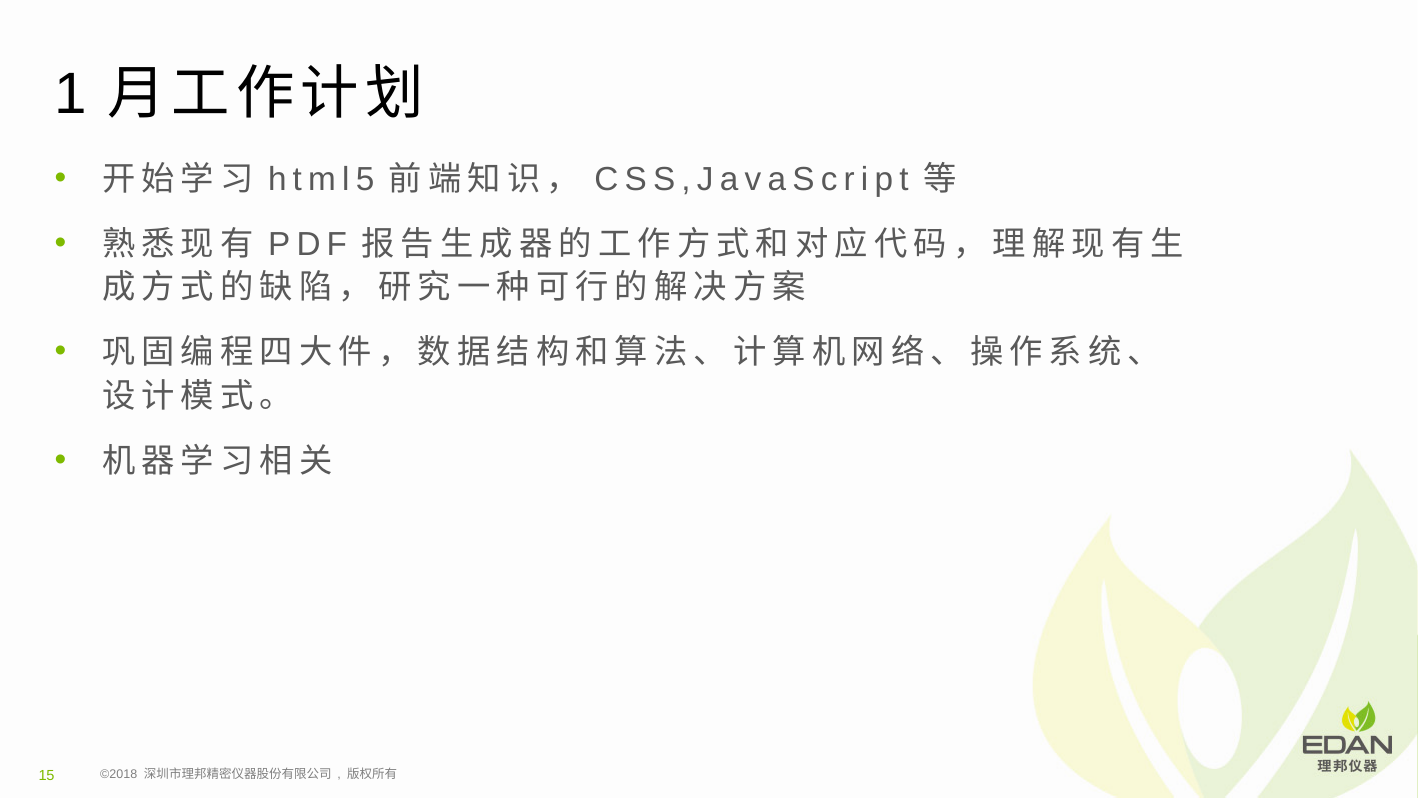

# 1月工作计划
开始学习html5前端知识，CSS,JavaScript等
熟悉现有PDF报告生成器的工作方式和对应代码，理解现有生成方式的缺陷，研究一种可行的解决方案
巩固编程四大件，数据结构和算法、计算机网络、操作系统、设计模式。
机器学习相关

15